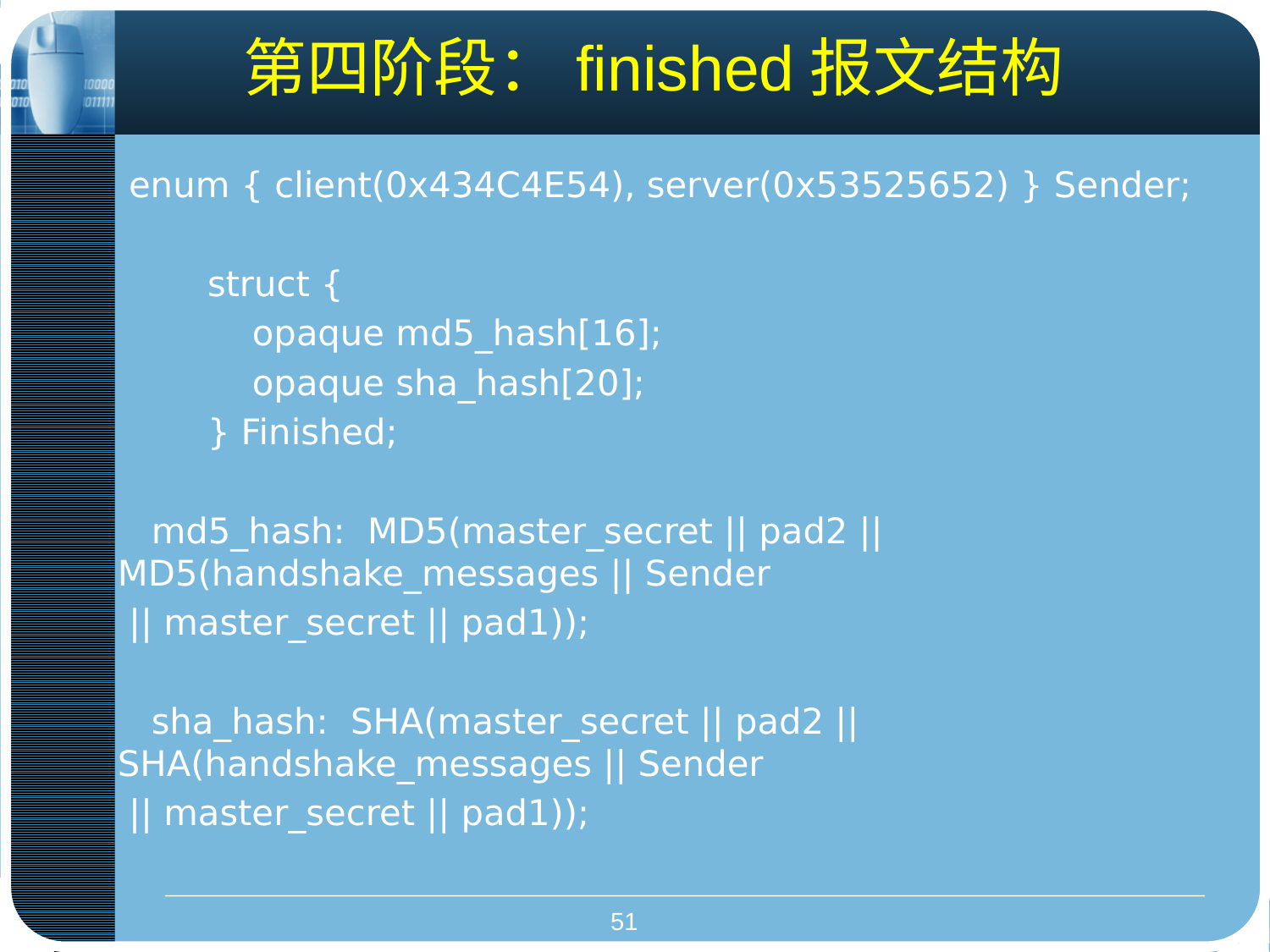

# 第四阶段：finished报文结构
 enum { client(0x434C4E54), server(0x53525652) } Sender;

        struct {
            opaque md5_hash[16];
            opaque sha_hash[20];
        } Finished;

   md5_hash:  MD5(master_secret || pad2 || MD5(handshake_messages || Sender
 || master_secret || pad1));

   sha_hash:  SHA(master_secret || pad2 || SHA(handshake_messages || Sender
 || master_secret || pad1));
51